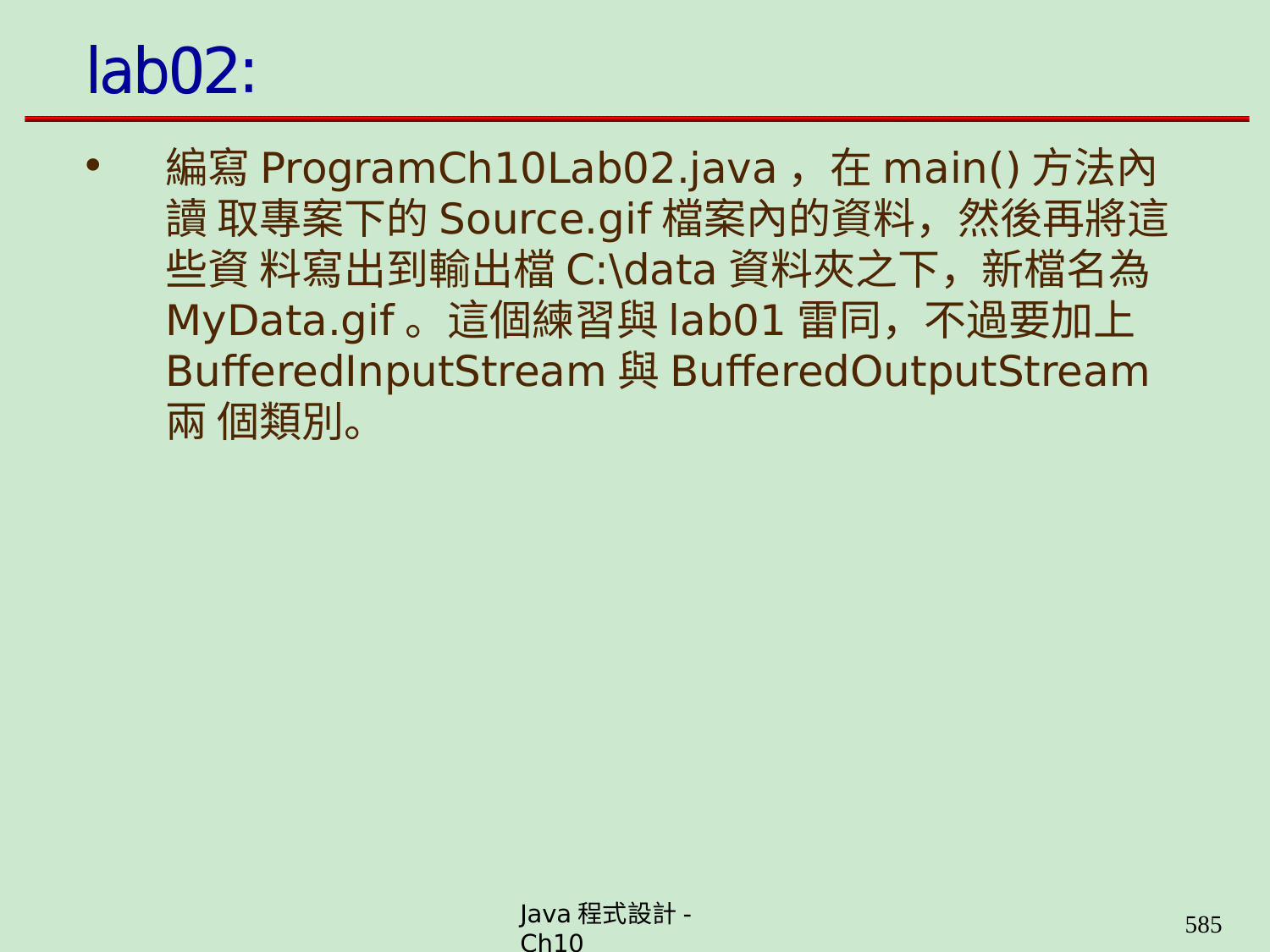

# lab02:
編寫ProgramCh10Lab02.java，在main()方法內讀 取專案下的Source.gif檔案內的資料，然後再將這些資 料寫出到輸出檔C:\data資料夾之下，新檔名為 MyData.gif。這個練習與lab01雷同，不過要加上 BufferedInputStream與BufferedOutputStream兩 個類別。
Java程式設計-Ch10
585